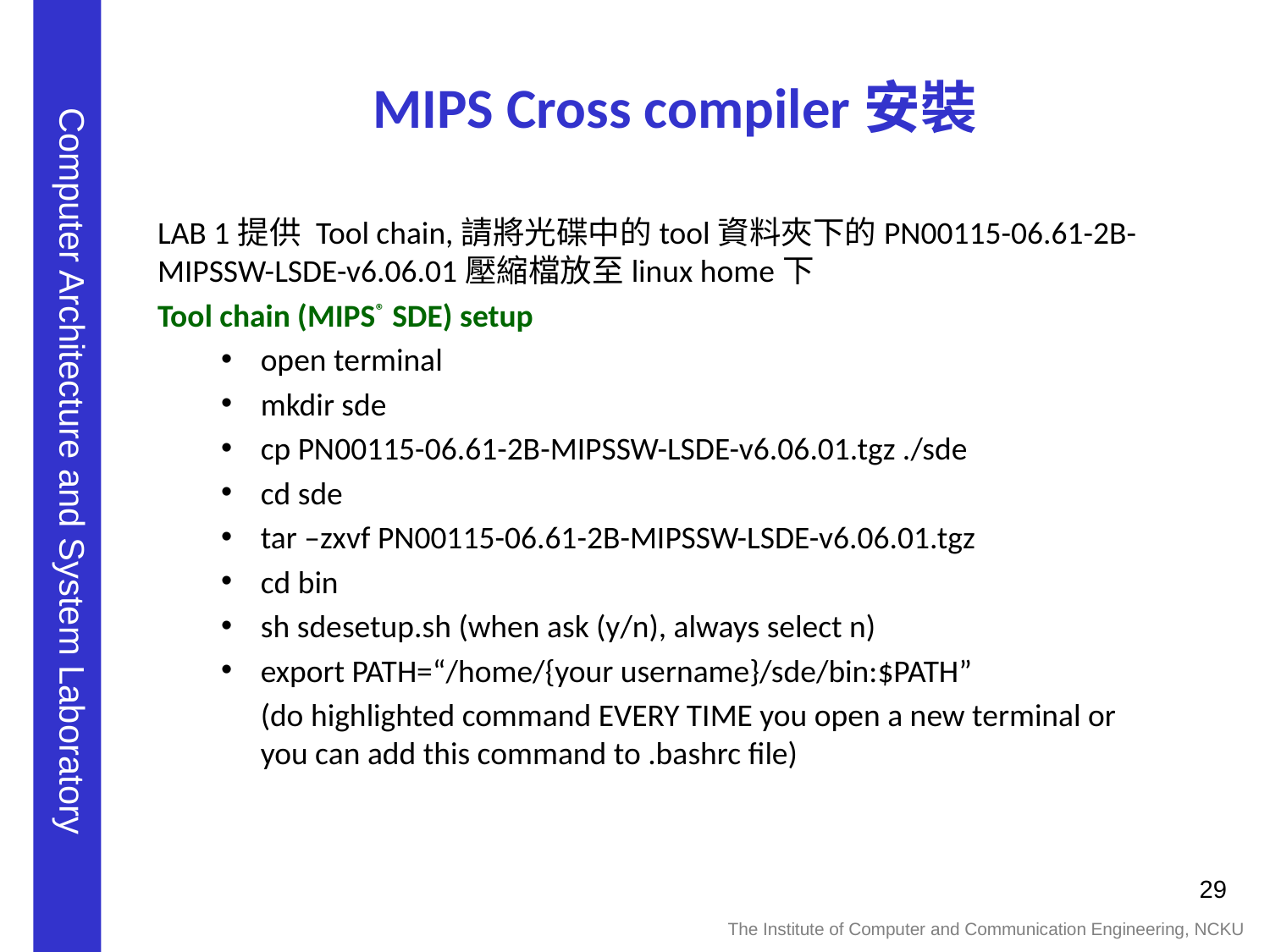

# MIPS Cross compiler安裝
LAB 1提供 Tool chain,請將光碟中的tool資料夾下的PN00115-06.61-2B-MIPSSW-LSDE-v6.06.01壓縮檔放至linux home下
Tool chain (MIPS® SDE) setup
open terminal
mkdir sde
cp PN00115-06.61-2B-MIPSSW-LSDE-v6.06.01.tgz ./sde
cd sde
tar –zxvf PN00115-06.61-2B-MIPSSW-LSDE-v6.06.01.tgz
cd bin
sh sdesetup.sh (when ask (y/n), always select n)
export PATH=“/home/{your username}/sde/bin:$PATH”
	(do highlighted command EVERY TIME you open a new terminal or you can add this command to .bashrc file)

29